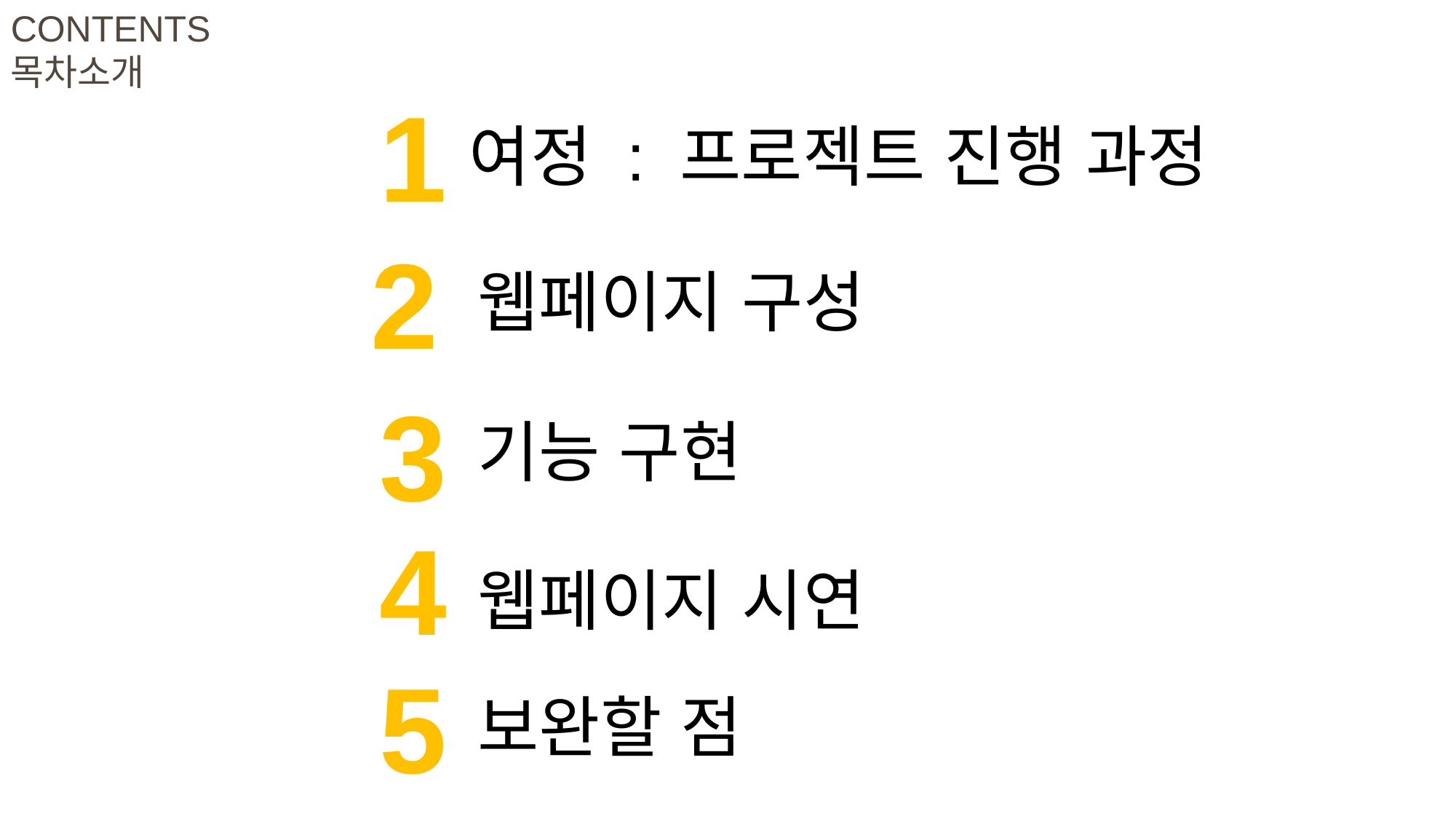

CONTENTS
목차소개
1
여정 : 프로젝트 진행 과정
2
웹페이지 구성
3
기능 구현
4
웹페이지 시연
5
보완할 점